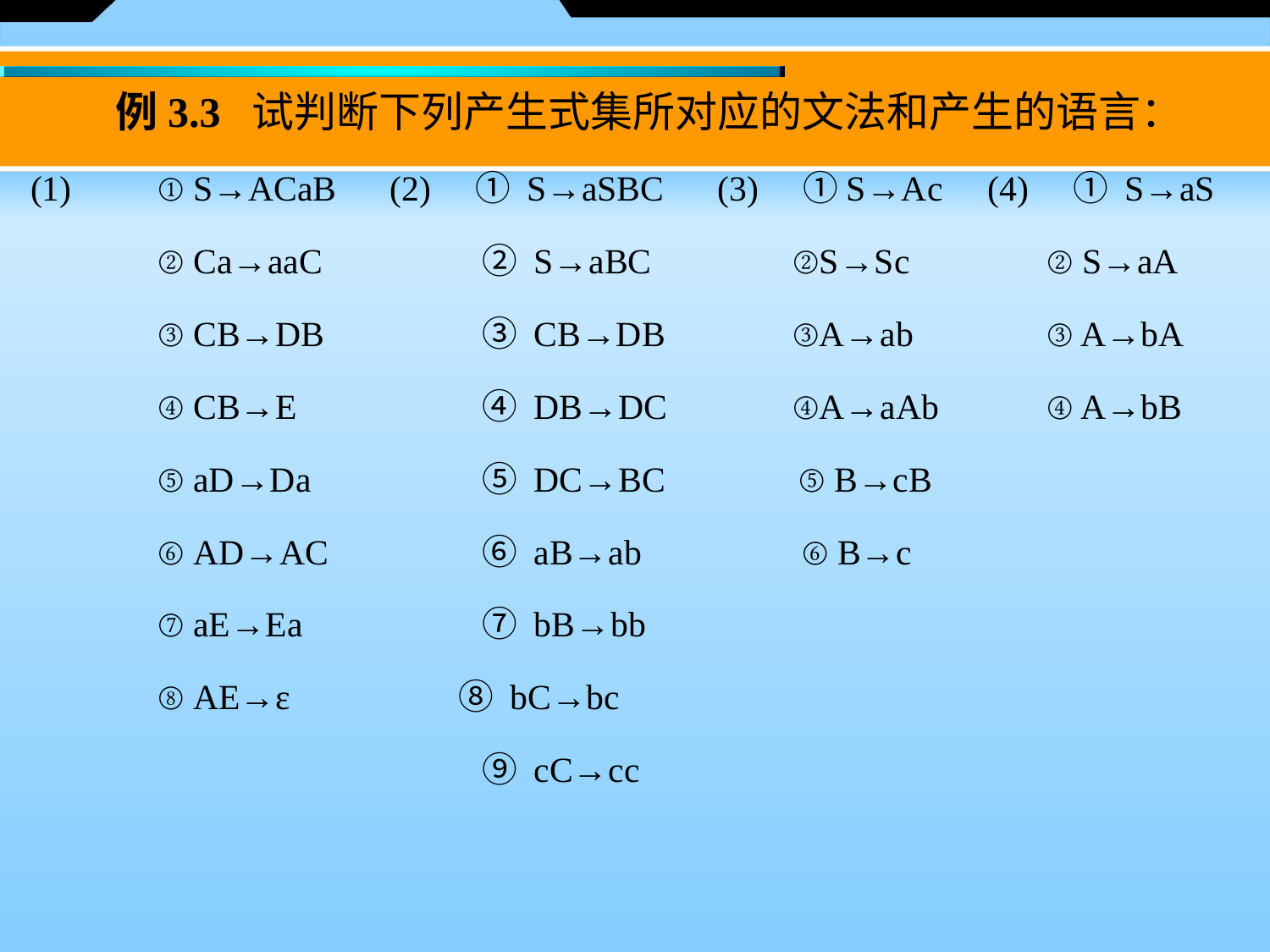

例3.3  试判断下列产生式集所对应的文法和产生的语言：
(1)	① S→ACaB      (2)　① S→aSBC      (3)　①S→Ac     (4)　① S→aS
   	② Ca→aaC       	　　② S→aBC          	②S→Sc        	② S→aA
   	③ CB→DB      	　　③ CB→DB       	③A→ab        	③ A→bA
   	④ CB→E         	　　④ DB→DC        	④A→aAb      	④ A→bB
  	⑤ aD→Da        	　　⑤ DC→BC               ⑤ B→cB
   	⑥ AD→AC      	　　⑥ aB→ab                  ⑥ B→c
   	⑦ aE→Ea       	　　⑦ bB→bb
  	⑧ AE→ε      　　　⑧ bC→bc
                     		　　⑨ cC→cc